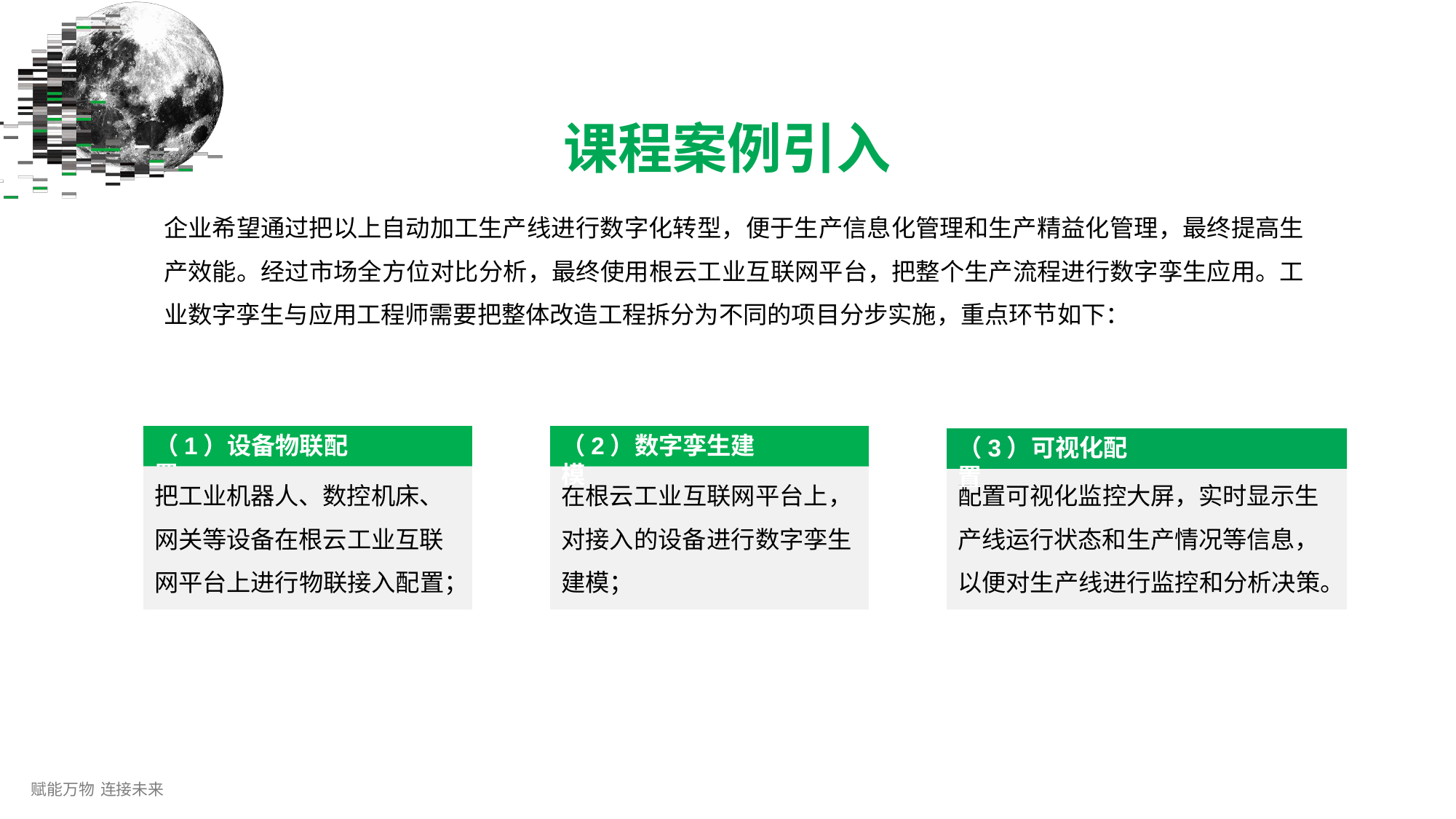

# 课程案例引入
企业希望通过把以上自动加工生产线进行数字化转型，便于生产信息化管理和生产精益化管理，最终提高生 产效能。经过市场全方位对比分析，最终使用根云工业互联网平台，把整个生产流程进行数字孪生应用。工 业数字孪生与应用工程师需要把整体改造工程拆分为不同的项目分步实施，重点环节如下：

（1）设备物联配置
（2）数字孪生建模
（3）可视化配置
把工业机器人、数控机床、 网关等设备在根云工业互联 网平台上进行物联接入配置；
在根云工业互联网平台上， 对接入的设备进行数字孪生 建模；
配置可视化监控大屏，实时显示生 产线运行状态和生产情况等信息，  以便对生产线进行监控和分析决策。

赋能万物 连接未来